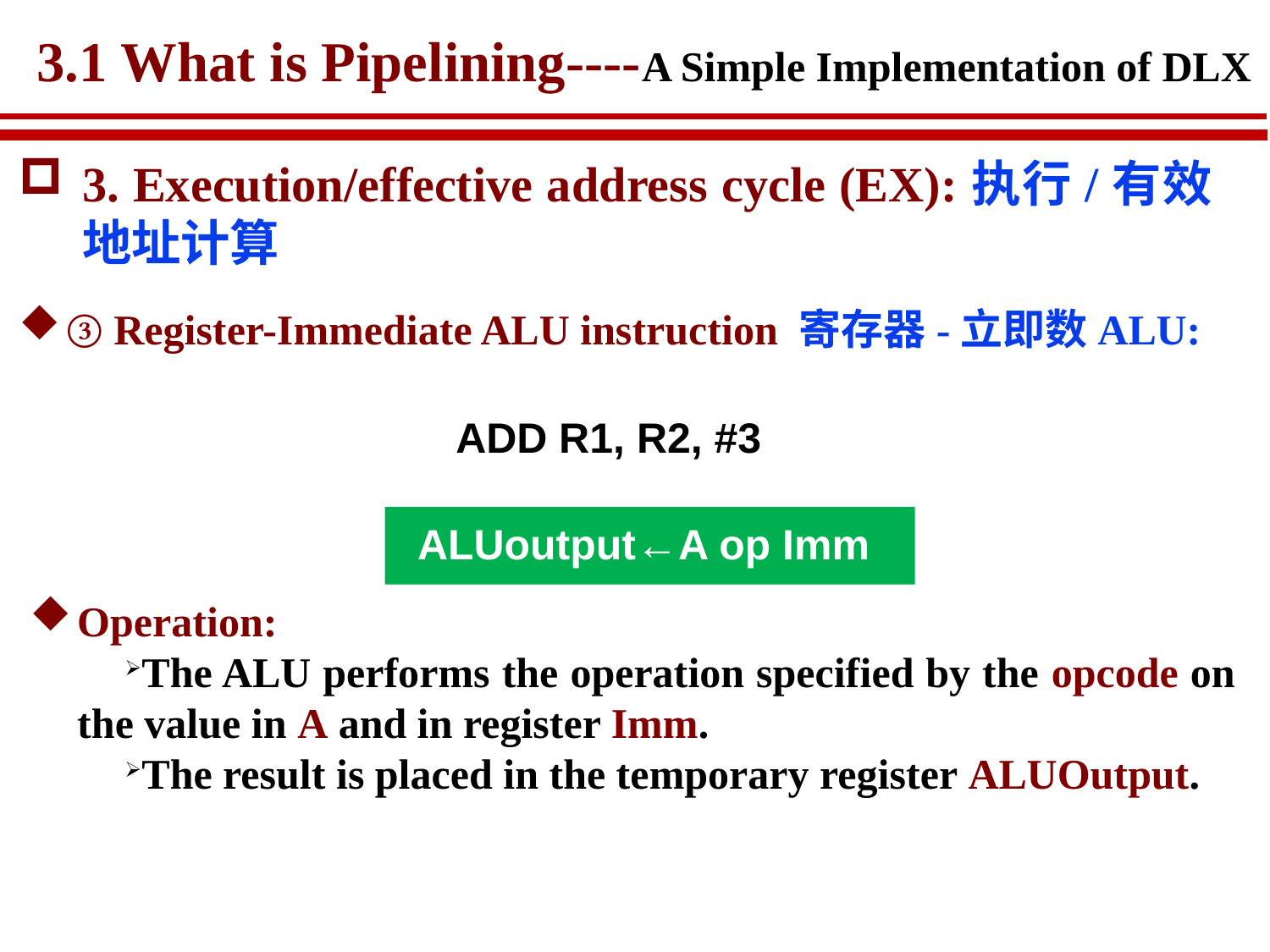

# 3.1 What is Pipelining----A Simple Implementation of DLX
3. Execution/effective address cycle (EX):执行/有效地址计算
③ Register-Immediate ALU instruction 寄存器-立即数ALU:
ADD R1, R2, #3

ALUoutput←A op Imm
Operation:
The ALU performs the operation specified by the opcode on the value in A and in register Imm.
The result is placed in the temporary register ALUOutput.